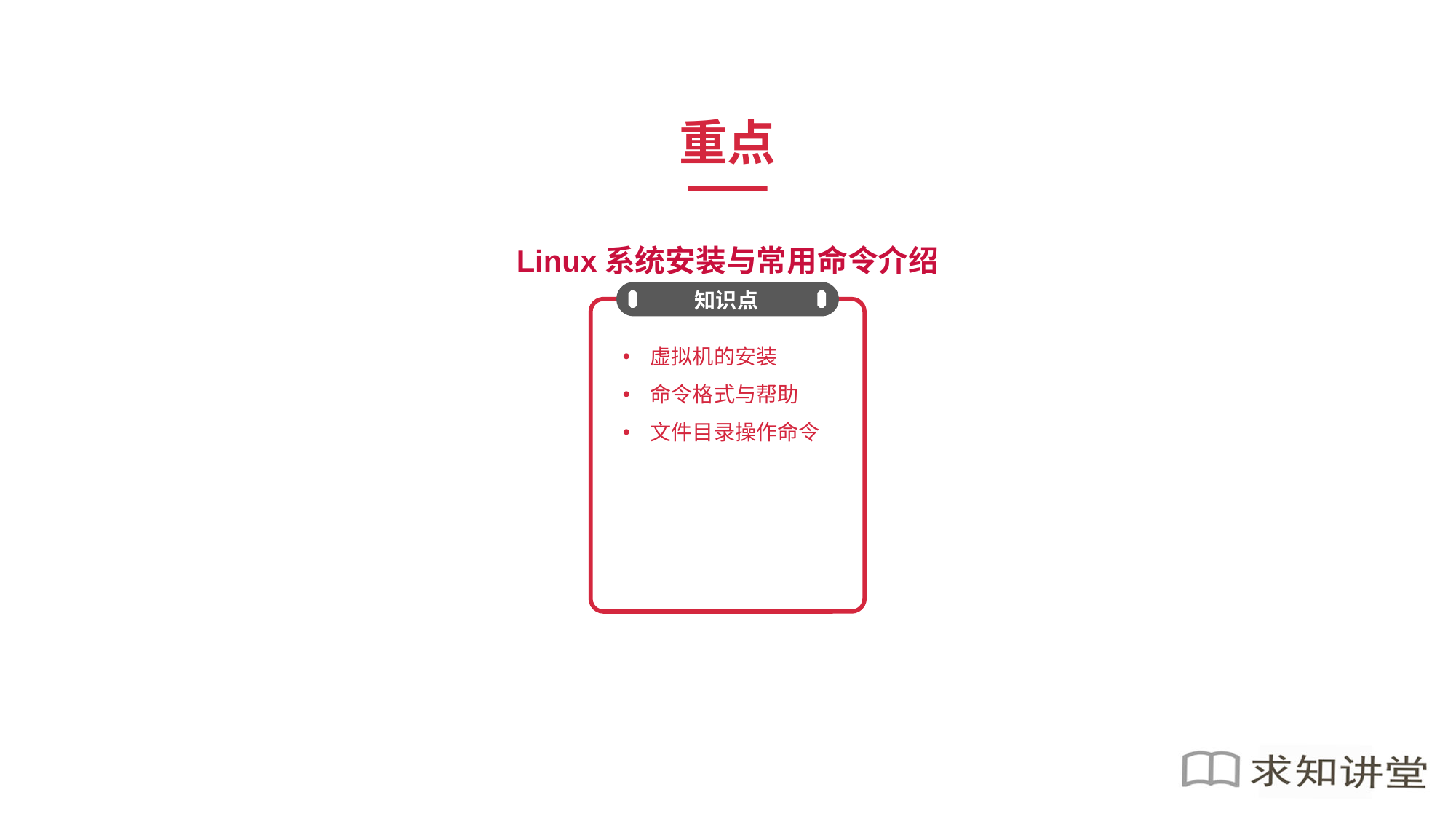

# 重点
Linux系统安装与常用命令介绍
虚拟机的安装
命令格式与帮助
文件目录操作命令